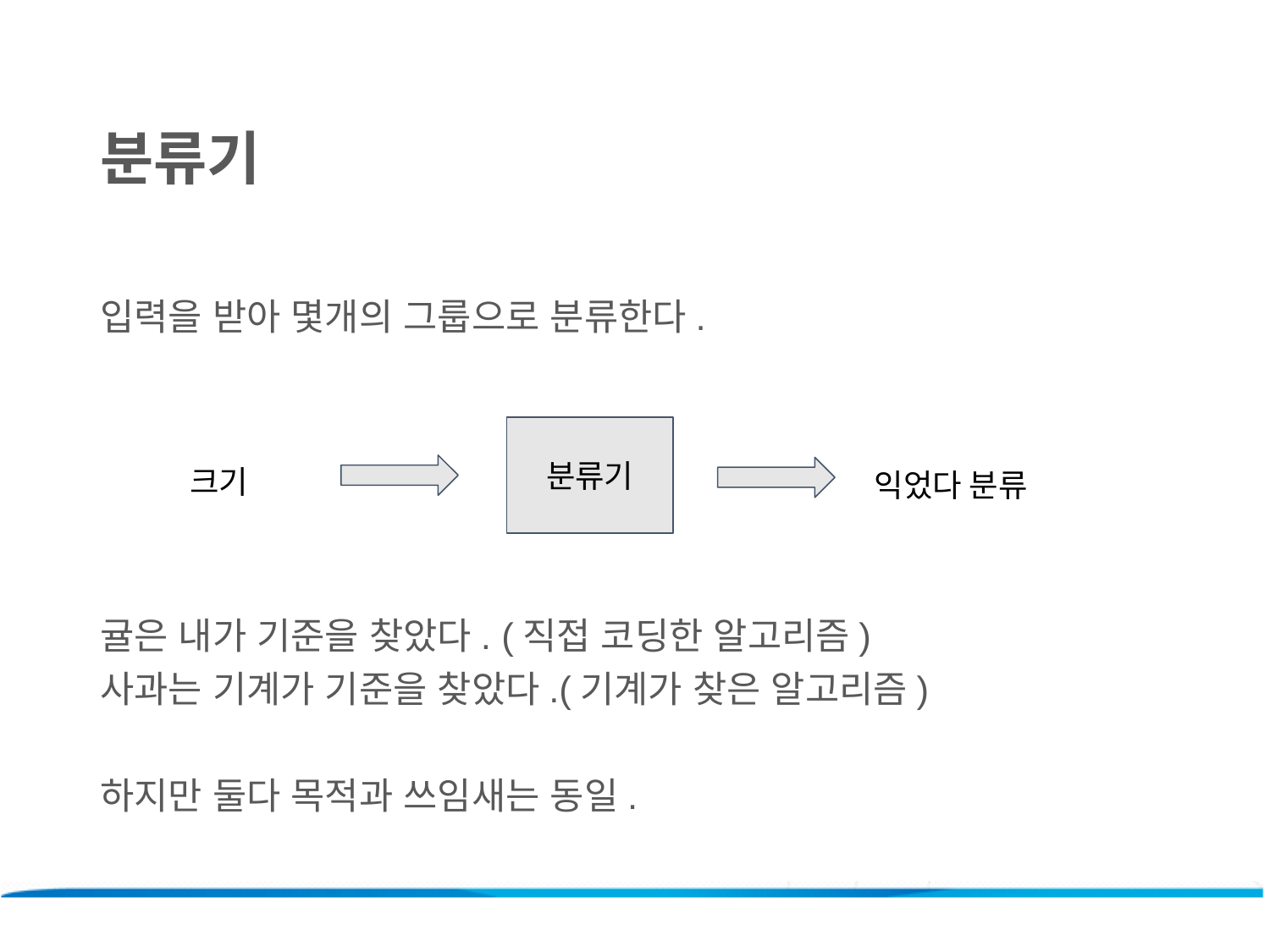

분류기
입력을 받아 몇개의 그룹으로 분류한다.

귤은 내가 기준을 찾았다. (직접 코딩한 알고리즘)
사과는 기계가 기준을 찾았다.(기계가 찾은 알고리즘)

하지만 둘다 목적과 쓰임새는 동일.
분류기
크기
익었다 분류